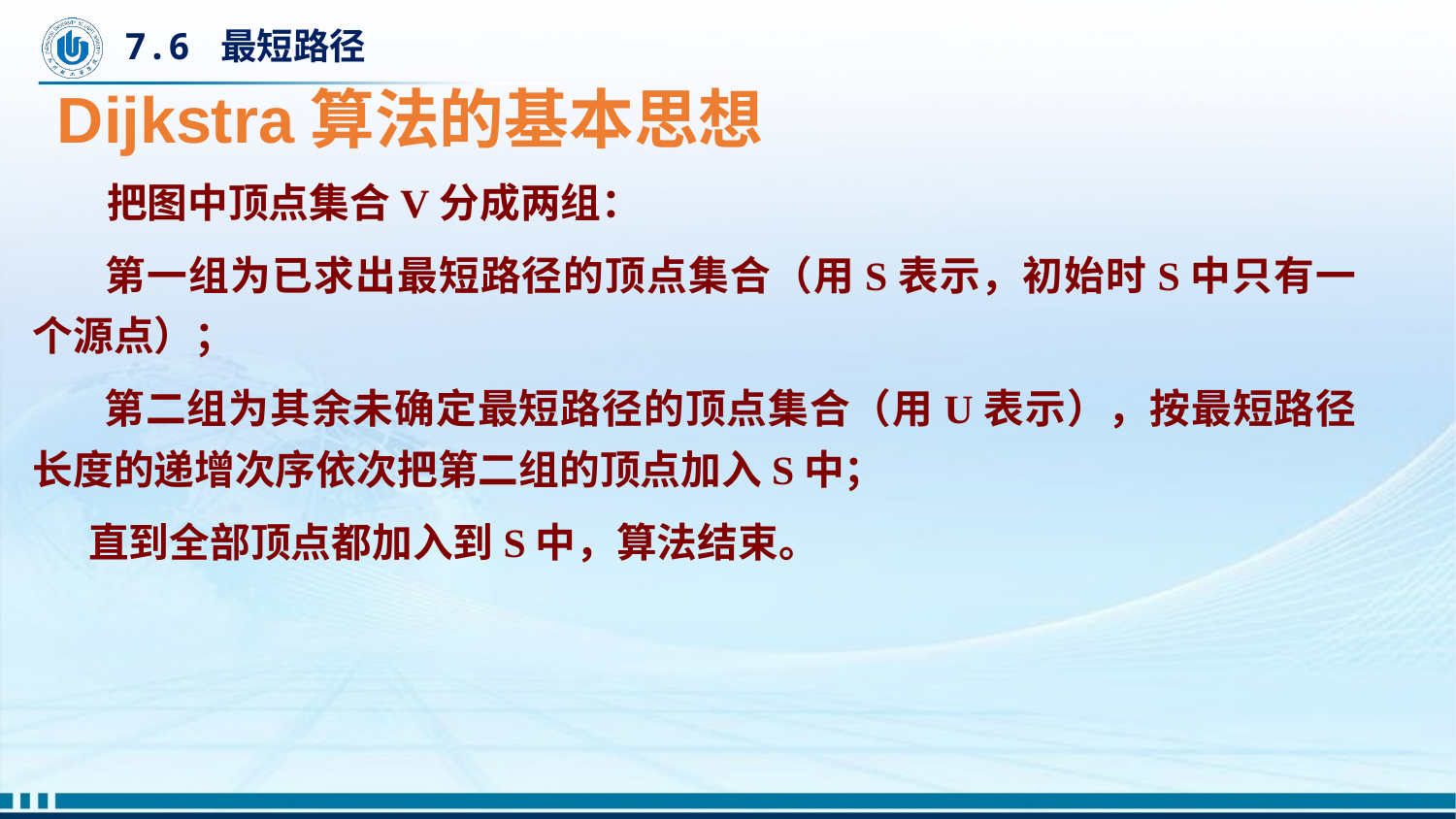

# 7.6 最短路径
Dijkstra算法的基本思想
       把图中顶点集合V分成两组：
      第一组为已求出最短路径的顶点集合（用S表示，初始时S中只有一个源点）；
      第二组为其余未确定最短路径的顶点集合（用U表示），按最短路径长度的递增次序依次把第二组的顶点加入S中；
     直到全部顶点都加入到S中，算法结束。